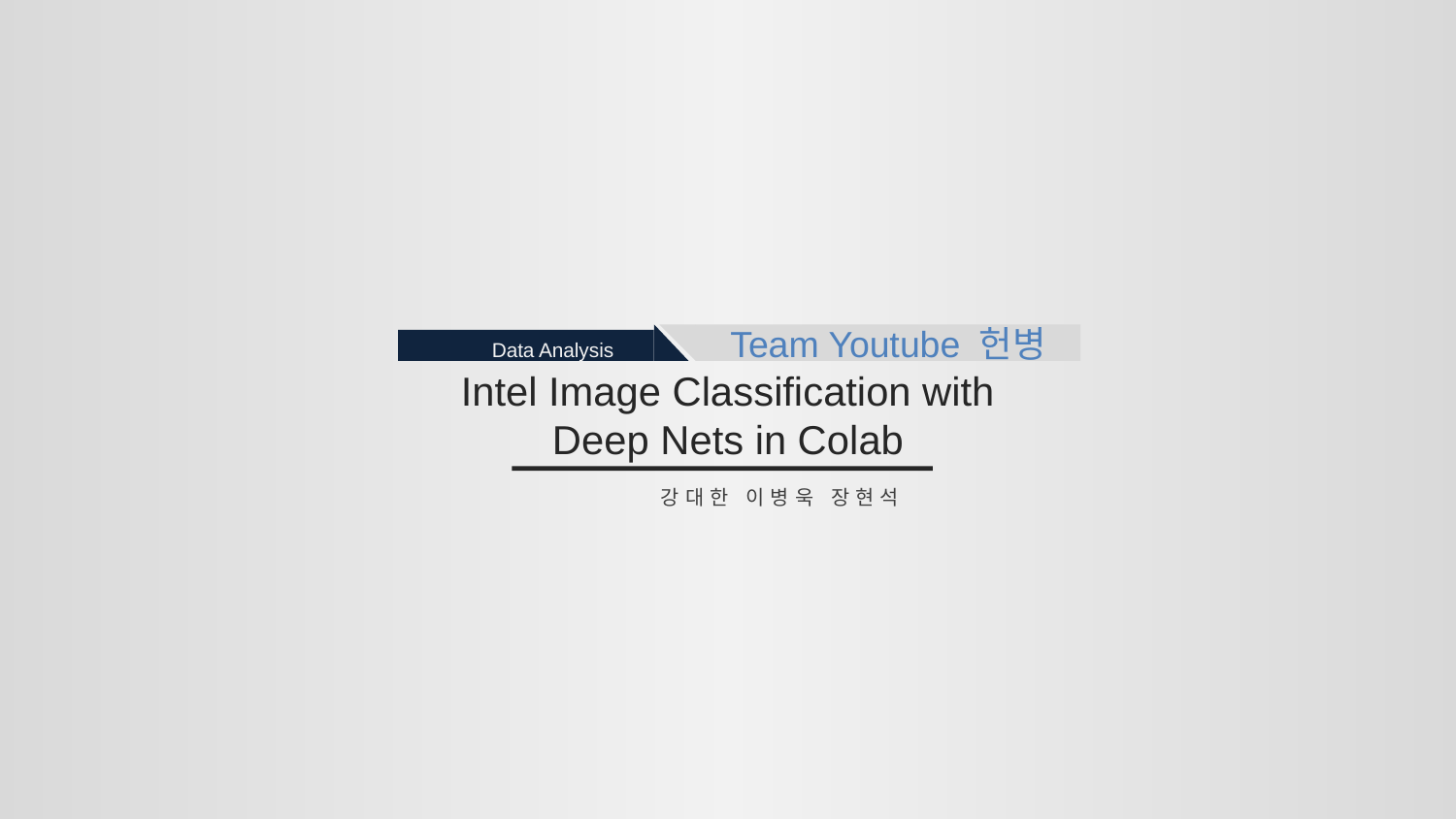

Team Youtube 헌병

Data Analysis

Intel Image Classification with
Deep Nets in Colab

강대한 이병욱 장현석